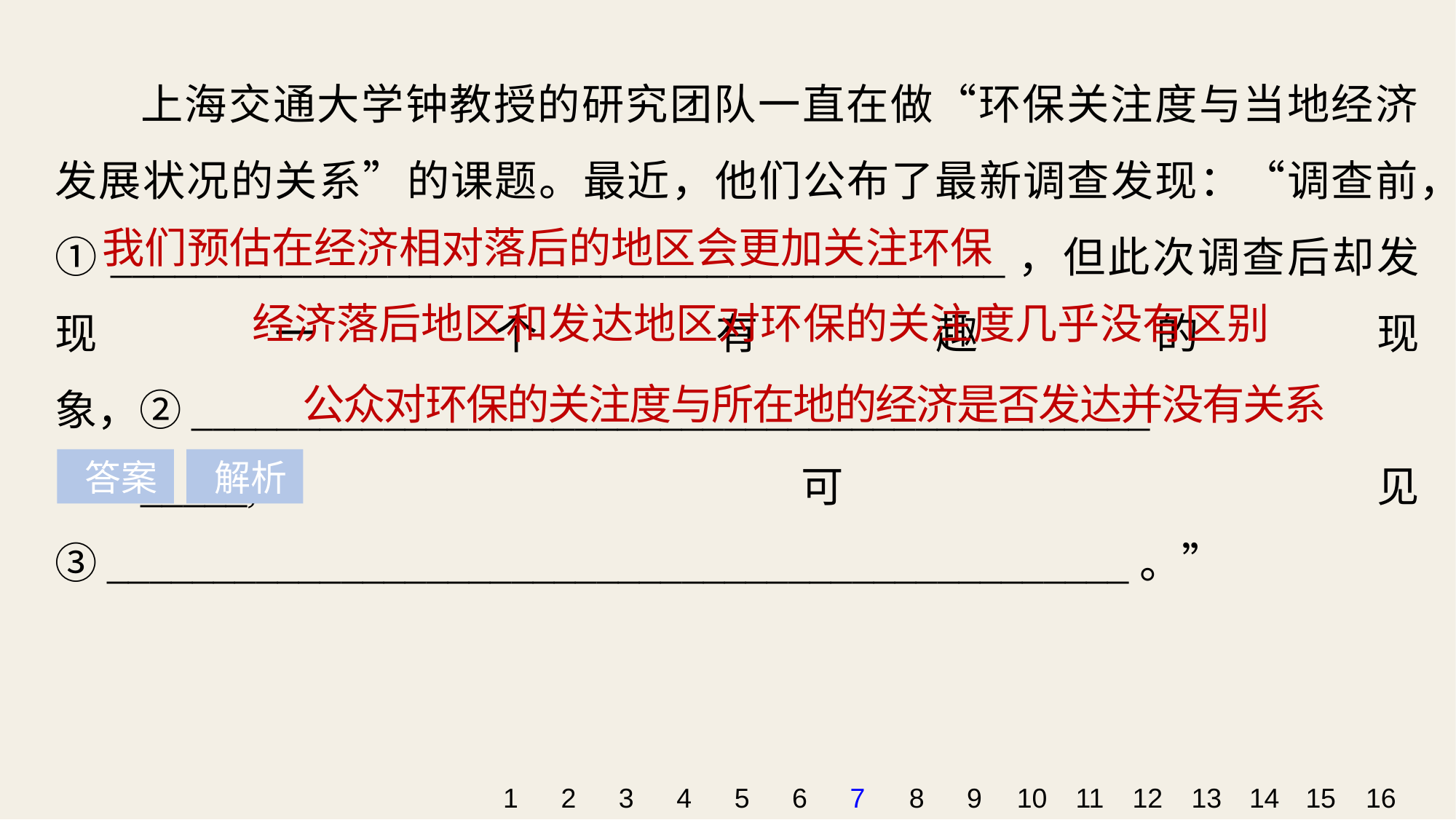

上海交通大学钟教授的研究团队一直在做“环保关注度与当地经济发展状况的关系”的课题。最近，他们公布了最新调查发现：“调查前，①__________________________________________，但此次调查后却发现一个有趣的现象，②_____________________________________________
_____,可见③________________________________________________。”
我们预估在经济相对落后的地区会更加关注环保
                  经济落后地区和发达地区对环保的关注度几乎没有区别
公众对环保的关注度与所在地的经济是否发达并没有关系
 答案
 解析
1
2
3
4
5
6
7
8
9
10
11
12
13
14
15
16